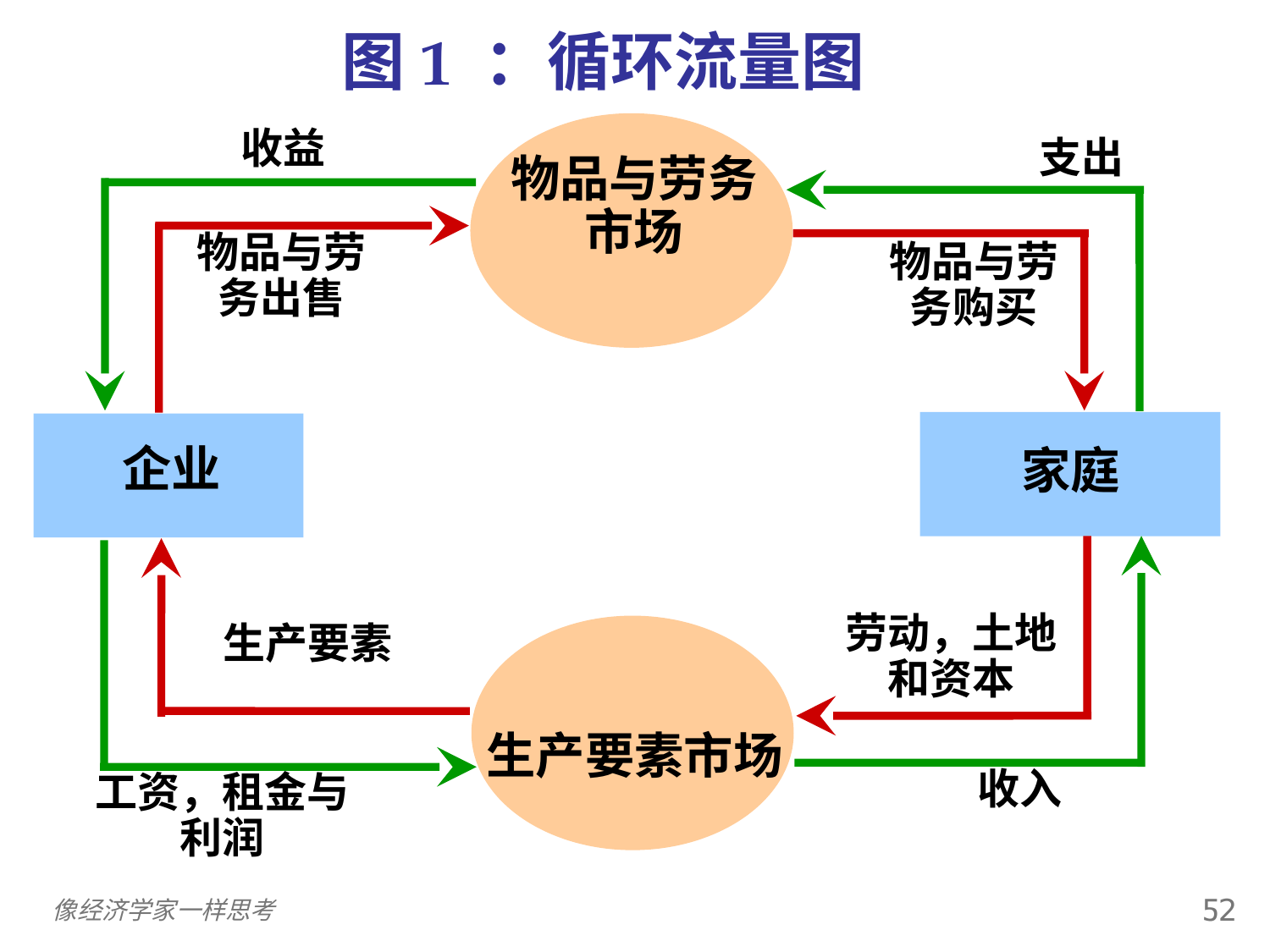

图1 ：循环流量图

物品与劳务市场
收益

         支出

物品与劳务出售

物品与劳务购买

家庭

企业

收入

劳动，土地和资本

生产要素

工资，租金与利润

生产要素市场
52
像经济学家一样思考